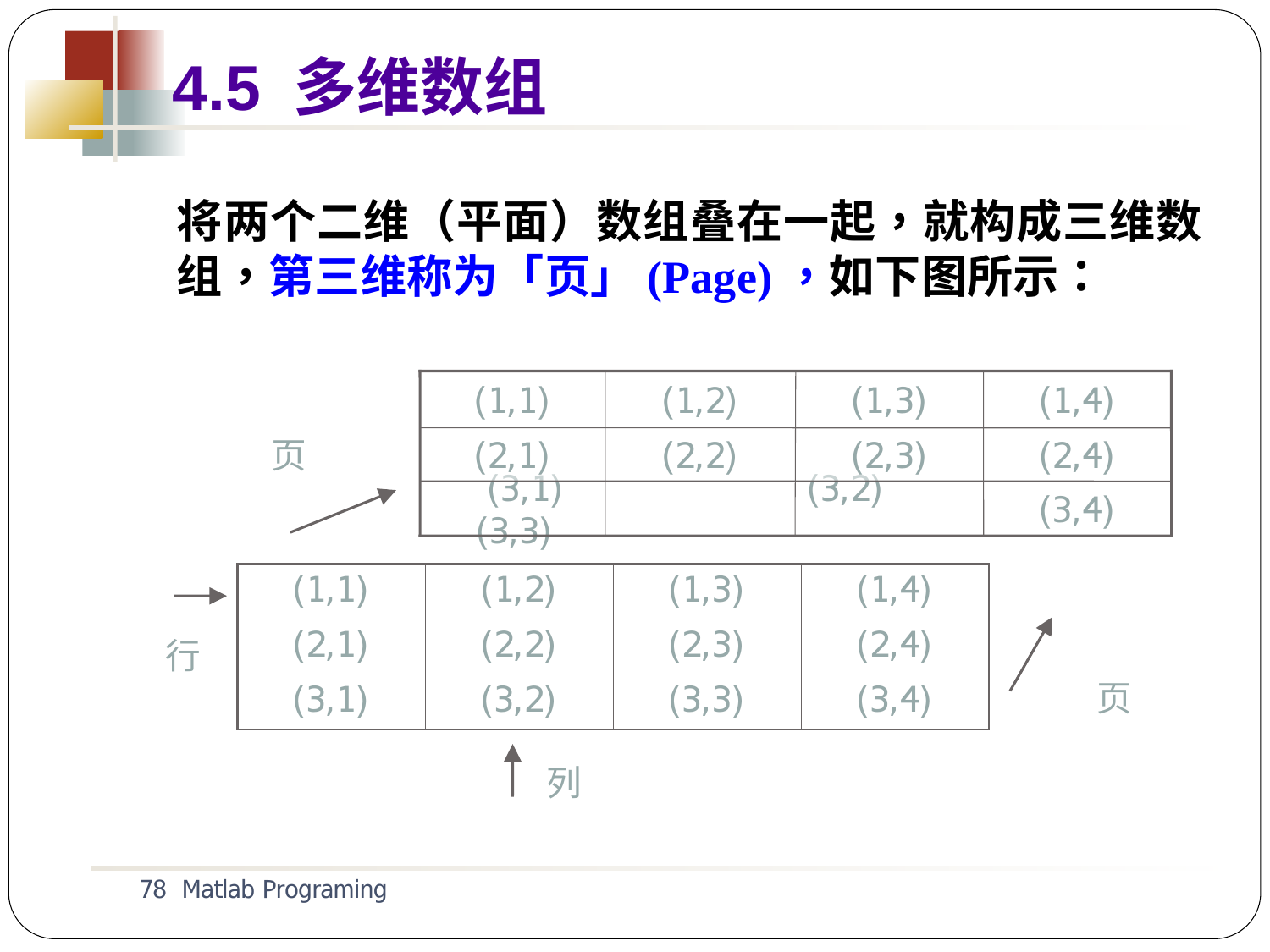

4.5 多维数组
将两个二维（平面）数组叠在一起，就构成三维数组，第三维称为「页」(Page)，如下图所示：

(1,1)

(1,2)

(1,3)
(1,4)

(2,1)

(2,2)
(2,3)
(2,4)
     (3,1)	           (3,2)            (3,3)

(3,4)

页

| (1,1) | (1,2) | (1,3) | (1,4) |
| --- | --- | --- | --- |
| (2,1) | (2,2) | (2,3) | (2,4) |
| (3,1) | (3,2) | (3,3) | (3,4) |

行

页

列
78  Matlab Programing